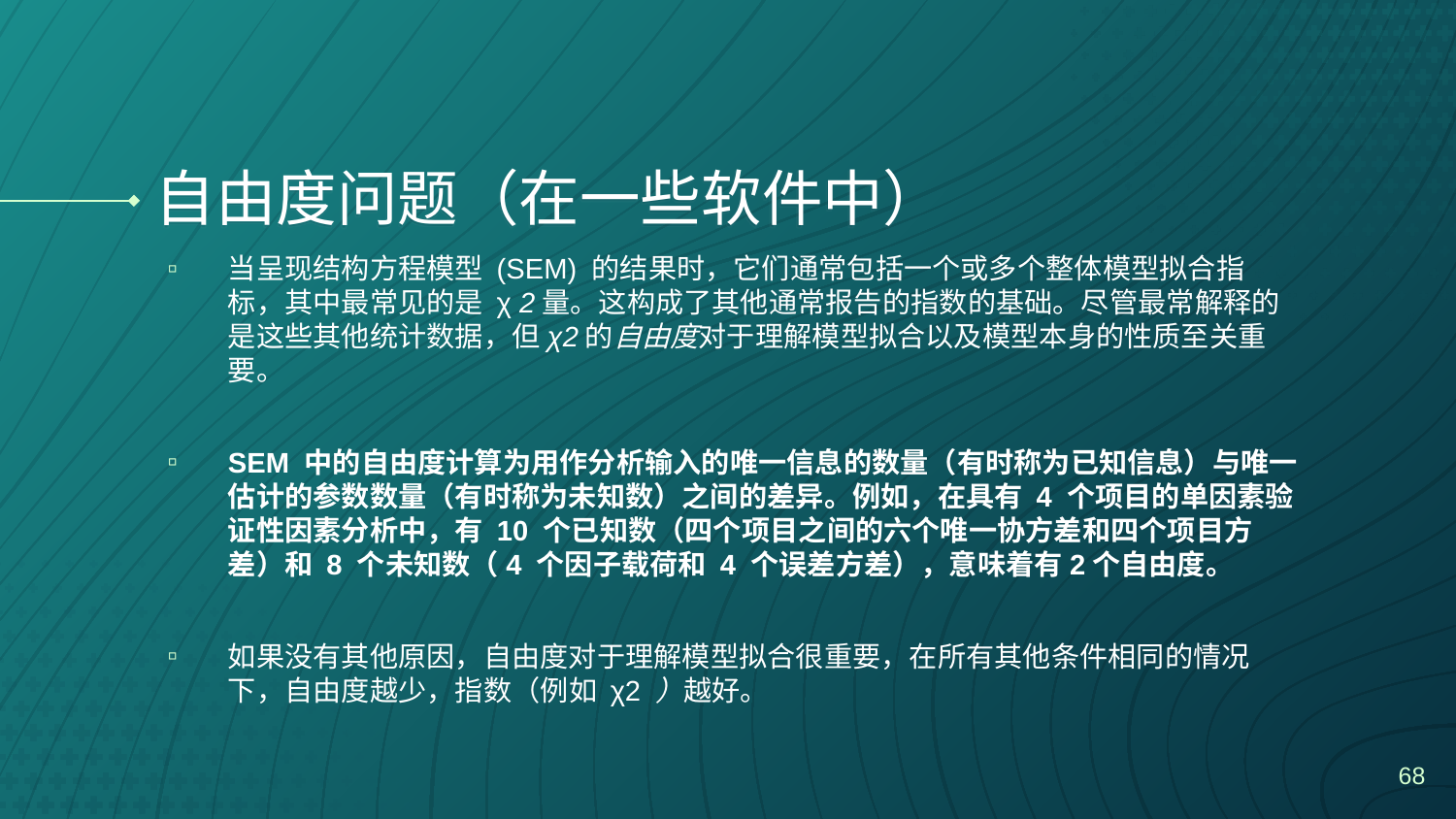

# 自由度问题（在一些软件中）
当呈现结构方程模型 (SEM) 的结果时，它们通常包括一个或多个整体模型拟合指标，其中最常见的是 χ 2量。这构成了其他通常报告的指数的基础。尽管最常解释的是这些其他统计数据，但χ2的自由度对于理解模型拟合以及模型本身的性质至关重要。

SEM 中的自由度计算为用作分析输入的唯一信息的数量（有时称为已知信息）与唯一估计的参数数量（有时称为未知数）之间的差异。例如，在具有 4 个项目的单因素验证性因素分析中，有 10 个已知数（四个项目之间的六个唯一协方差和四个项目方差）和 8 个未知数（4 个因子载荷和 4 个误差方差），意味着有2个自由度。

如果没有其他原因，自由度对于理解模型拟合很重要，在所有其他条件相同的情况下，自由度越少，指数（例如 χ2 ）越好。
68